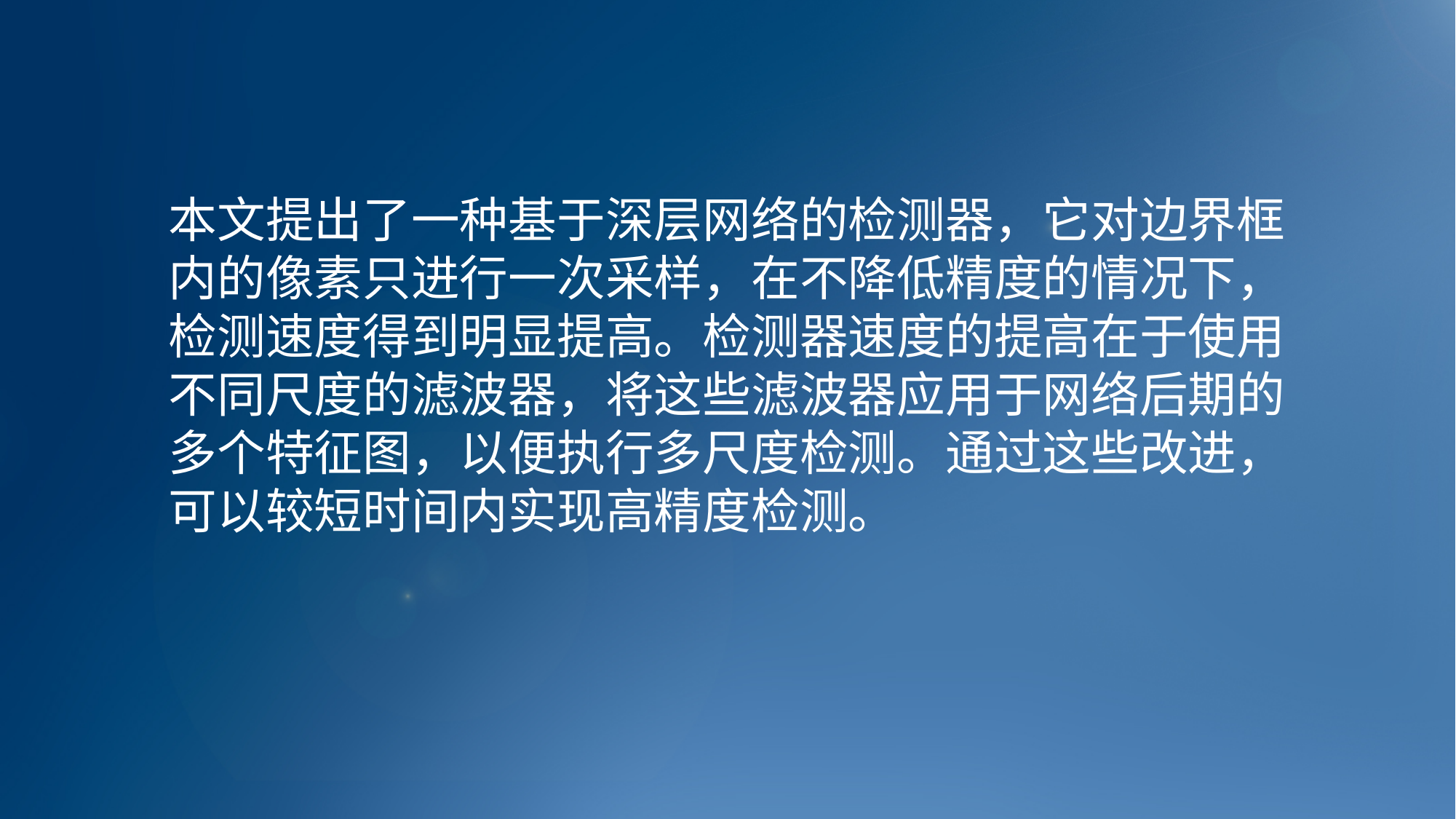

本文提出了一种基于深层网络的检测器，它对边界框内的像素只进行一次采样，在不降低精度的情况下，检测速度得到明显提高。检测器速度的提高在于使用不同尺度的滤波器，将这些滤波器应用于网络后期的多个特征图，以便执行多尺度检测。通过这些改进，可以较短时间内实现高精度检测。